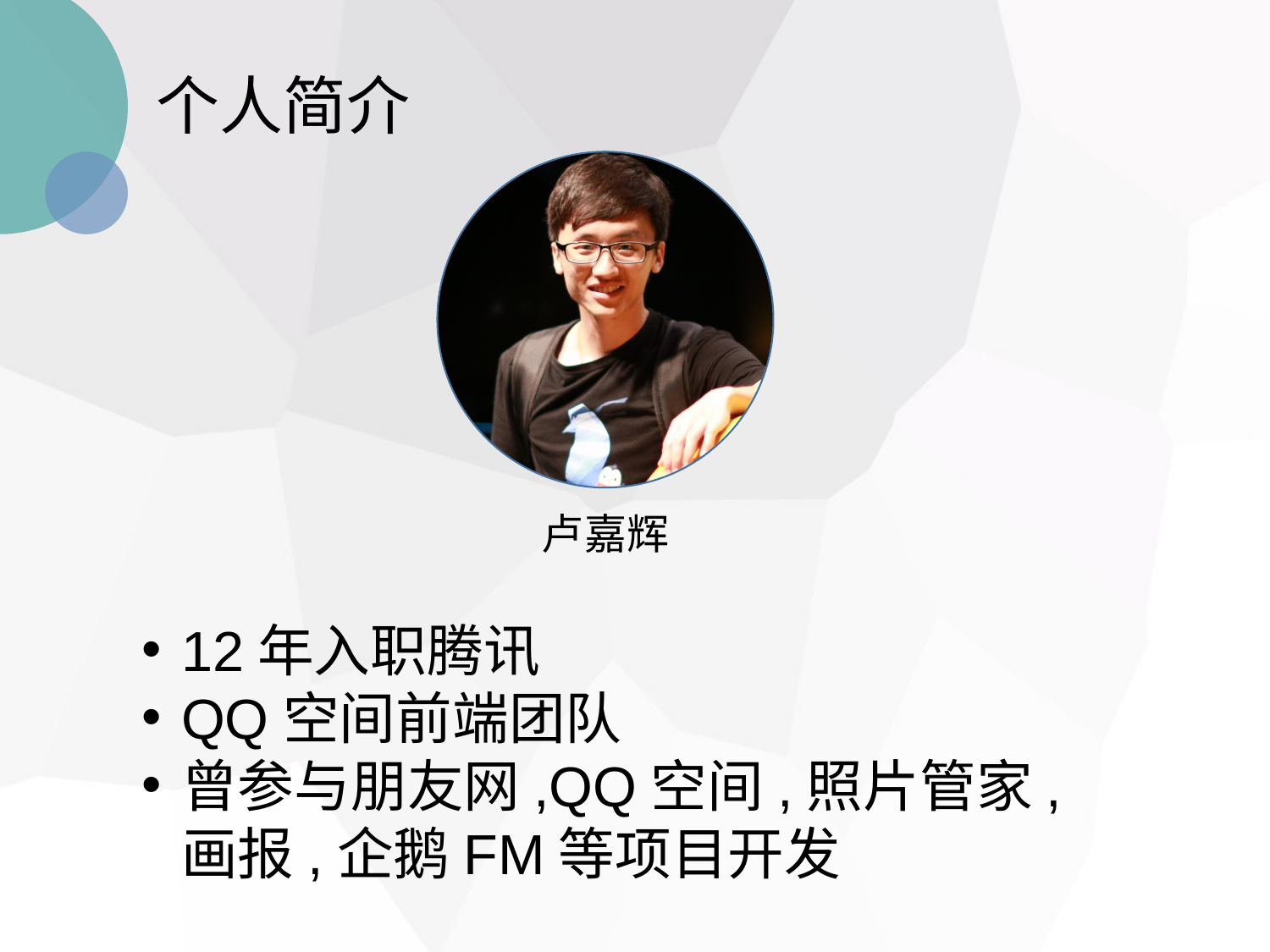

个人简介

卢嘉辉
12年入职腾讯
QQ空间前端团队
曾参与朋友网,QQ空间,照片管家,画报,企鹅FM等项目开发